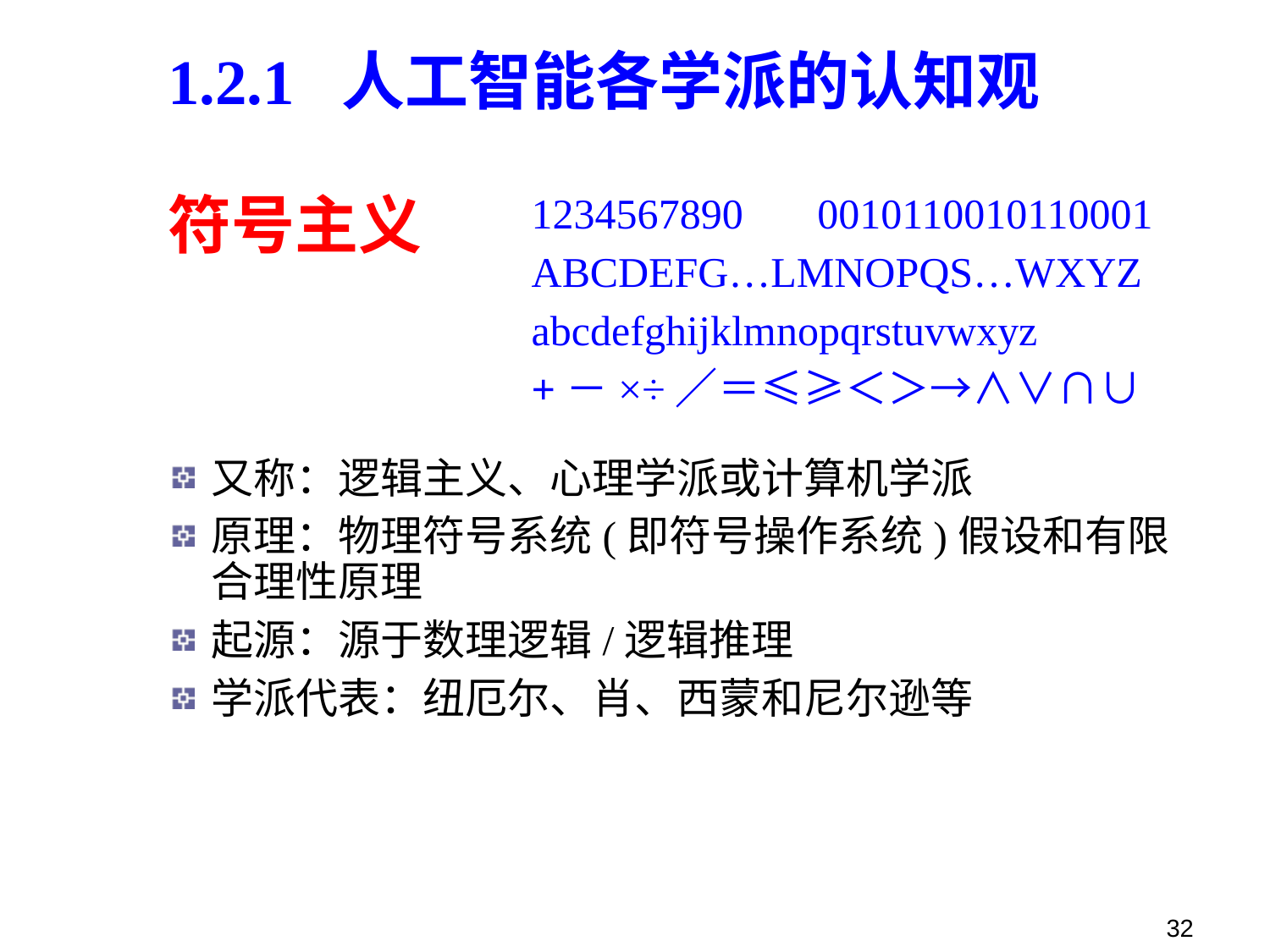

# 1.2.1  人工智能各学派的认知观 符号主义
                                  1234567890       0010110010110001
                                  ABCDEFG…LMNOPQS…WXYZ
                                  abcdefghijklmnopqrstuvwxyz
                                  +－×÷／＝≤≥＜＞→∧∨∩∪
又称：逻辑主义、心理学派或计算机学派
原理：物理符号系统(即符号操作系统)假设和有限合理性原理
起源：源于数理逻辑/逻辑推理
学派代表：纽厄尔、肖、西蒙和尼尔逊等

32